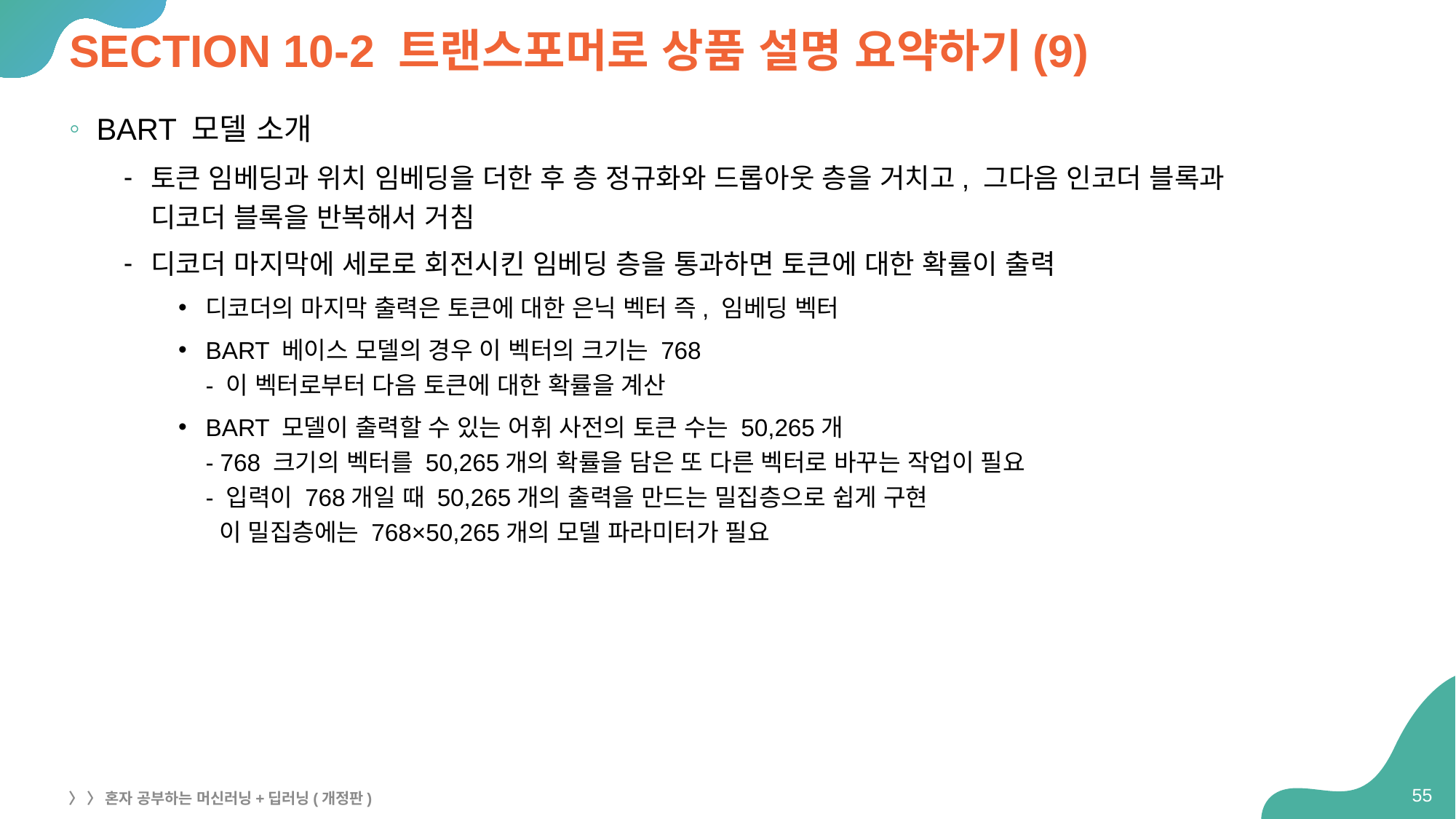

# SECTION 10-2 트랜스포머로 상품 설명 요약하기(9)
BART 모델 소개
토큰 임베딩과 위치 임베딩을 더한 후 층 정규화와 드롭아웃 층을 거치고, 그다음 인코더 블록과
디코더 블록을 반복해서 거침
디코더 마지막에 세로로 회전시킨 임베딩 층을 통과하면 토큰에 대한 확률이 출력
디코더의 마지막 출력은 토큰에 대한 은닉 벡터 즉, 임베딩 벡터
BART 베이스 모델의 경우 이 벡터의 크기는 768
- 이 벡터로부터 다음 토큰에 대한 확률을 계산
BART 모델이 출력할 수 있는 어휘 사전의 토큰 수는 50,265개
- 768 크기의 벡터를 50,265개의 확률을 담은 또 다른 벡터로 바꾸는 작업이 필요
- 입력이 768개일 때 50,265개의 출력을 만드는 밀집층으로 쉽게 구현
  이 밀집층에는 768×50,265개의 모델 파라미터가 필요
55
〉 〉 혼자 공부하는 머신러닝+딥러닝(개정판)